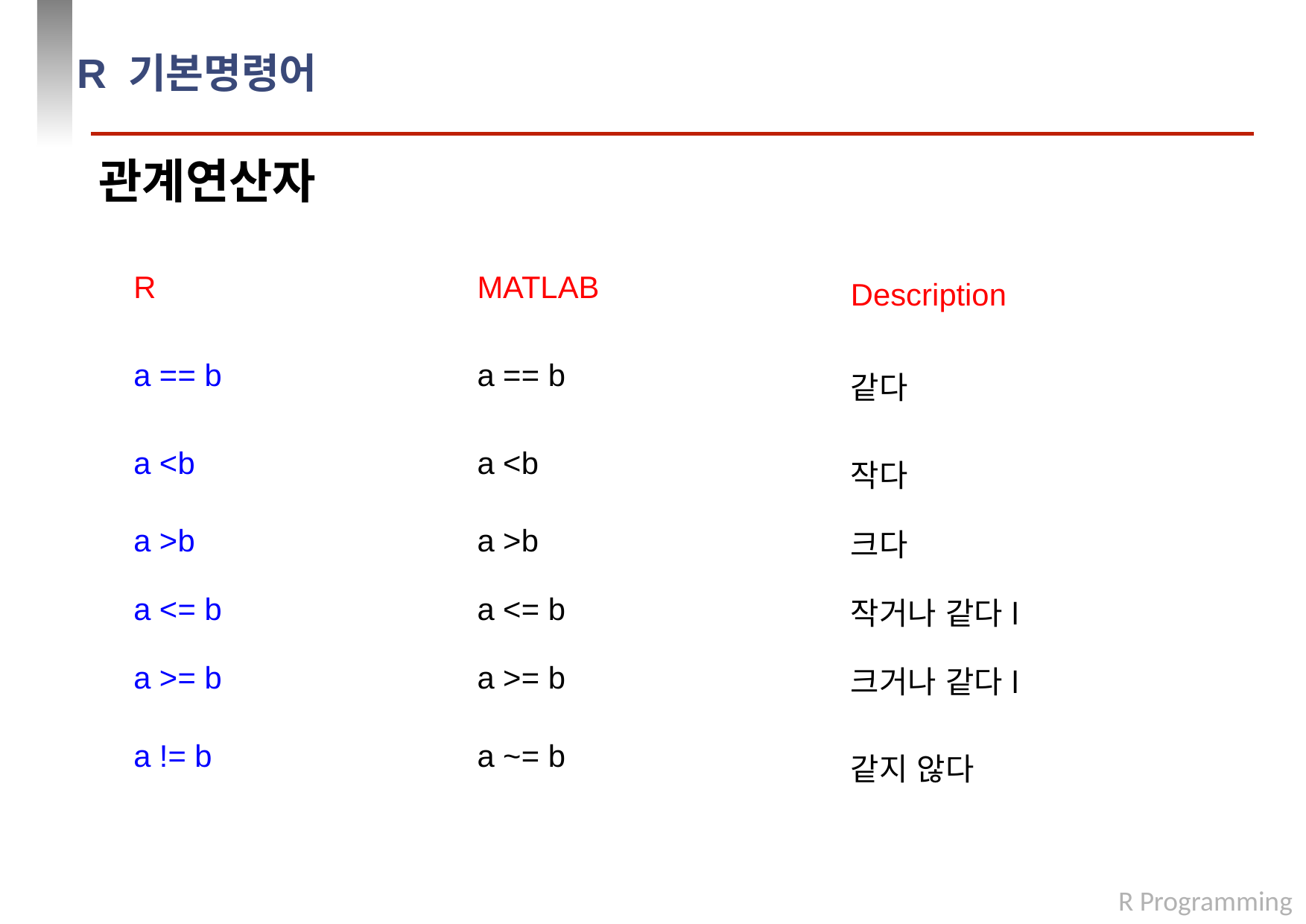

# R 기본명령어
관계연산자

| R | MATLAB | Description |
| --- | --- | --- |
| a == b | a == b | 같다 |
| a <b | a <b | 작다 |
| a >b | a >b | 크다 |
| a <= b | a <= b | 작거나 같다l |
| a >= b | a >= b | 크거나 같다l |
| a != b | a ~= b | 같지 않다 |
R Programming